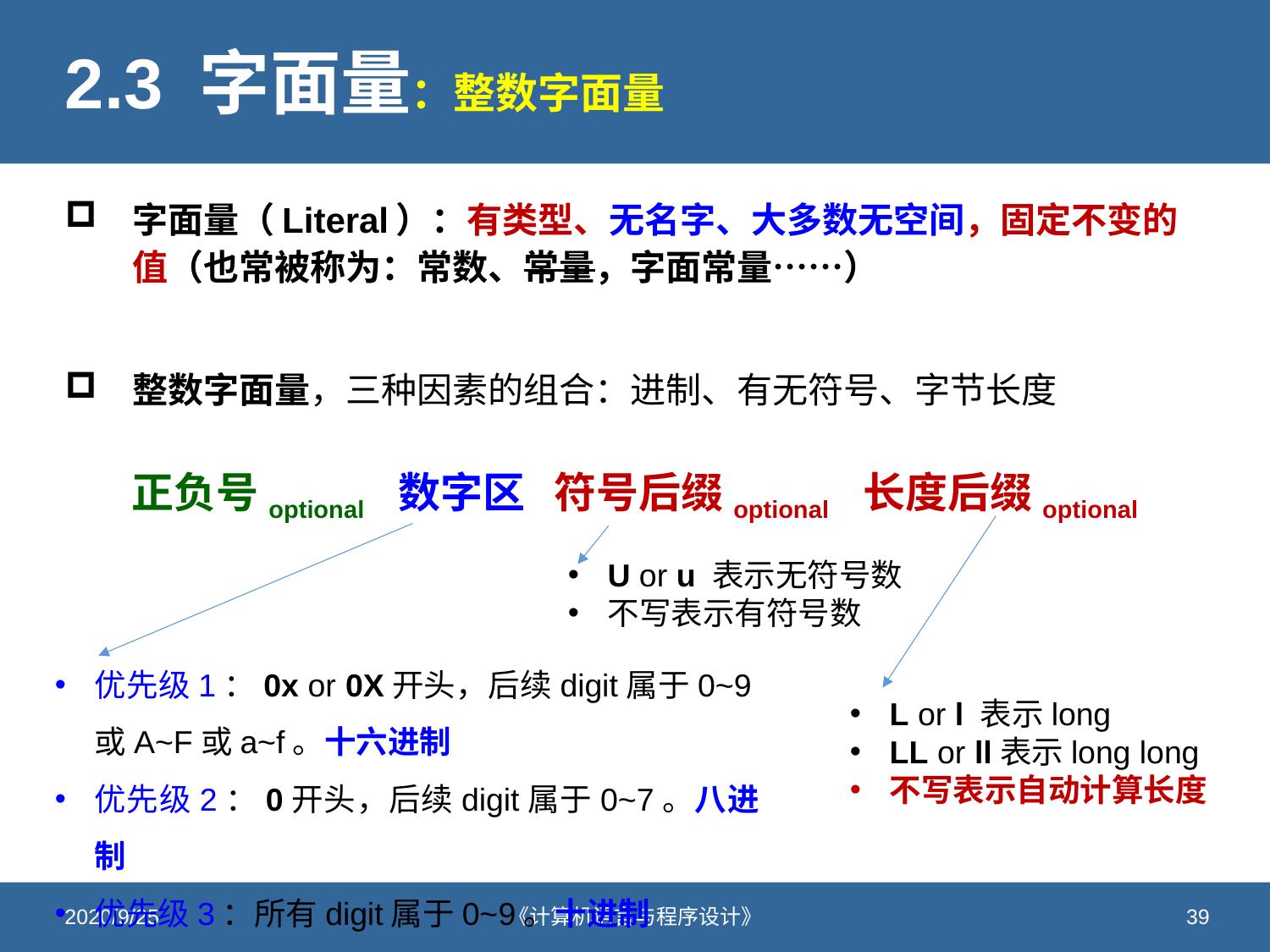

# 2.3 字面量：整数字面量
字面量（Literal）：有类型、无名字、大多数无空间，固定不变的值（也常被称为：常数、常量，字面常量……）

整数字面量，三种因素的组合：进制、有无符号、字节长度
正负号optional  数字区   符号后缀optional  长度后缀optional
U or u 表示无符号数
不写表示有符号数
优先级1：0x or 0X开头，后续digit属于0~9或A~F或a~f。十六进制
优先级2：0开头，后续digit属于0~7。八进制
优先级3：所有digit属于0~9。十进制
L or l 表示long
LL or ll表示long long
不写表示自动计算长度
2020/9/25
《计算机语言与程序设计》
39